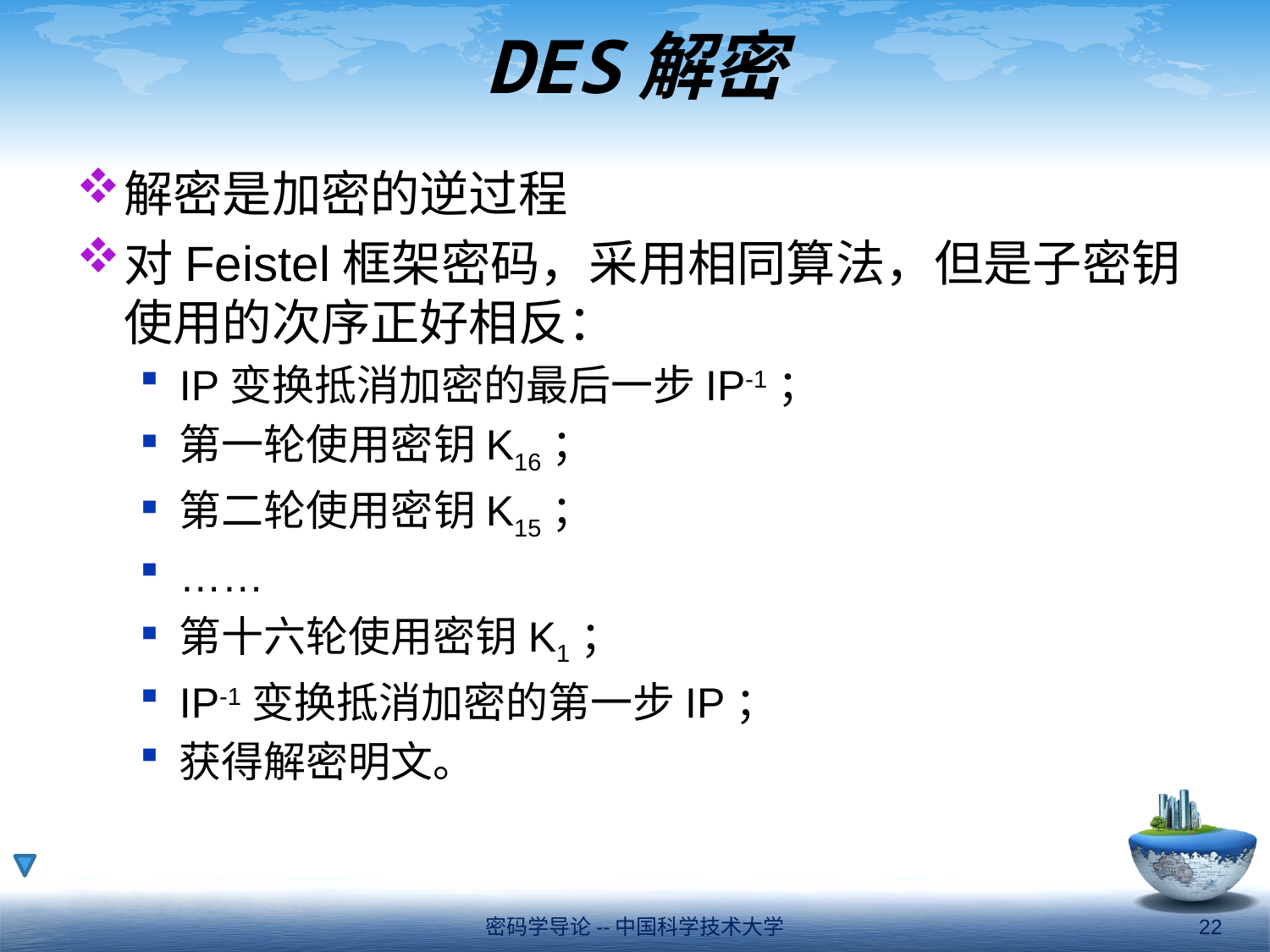

# DES解密
解密是加密的逆过程
对Feistel框架密码，采用相同算法，但是子密钥使用的次序正好相反：
IP变换抵消加密的最后一步IP-1；
第一轮使用密钥K16；
第二轮使用密钥K15；
……
第十六轮使用密钥K1；
IP-1变换抵消加密的第一步IP；
获得解密明文。

密码学导论--中国科学技术大学
22